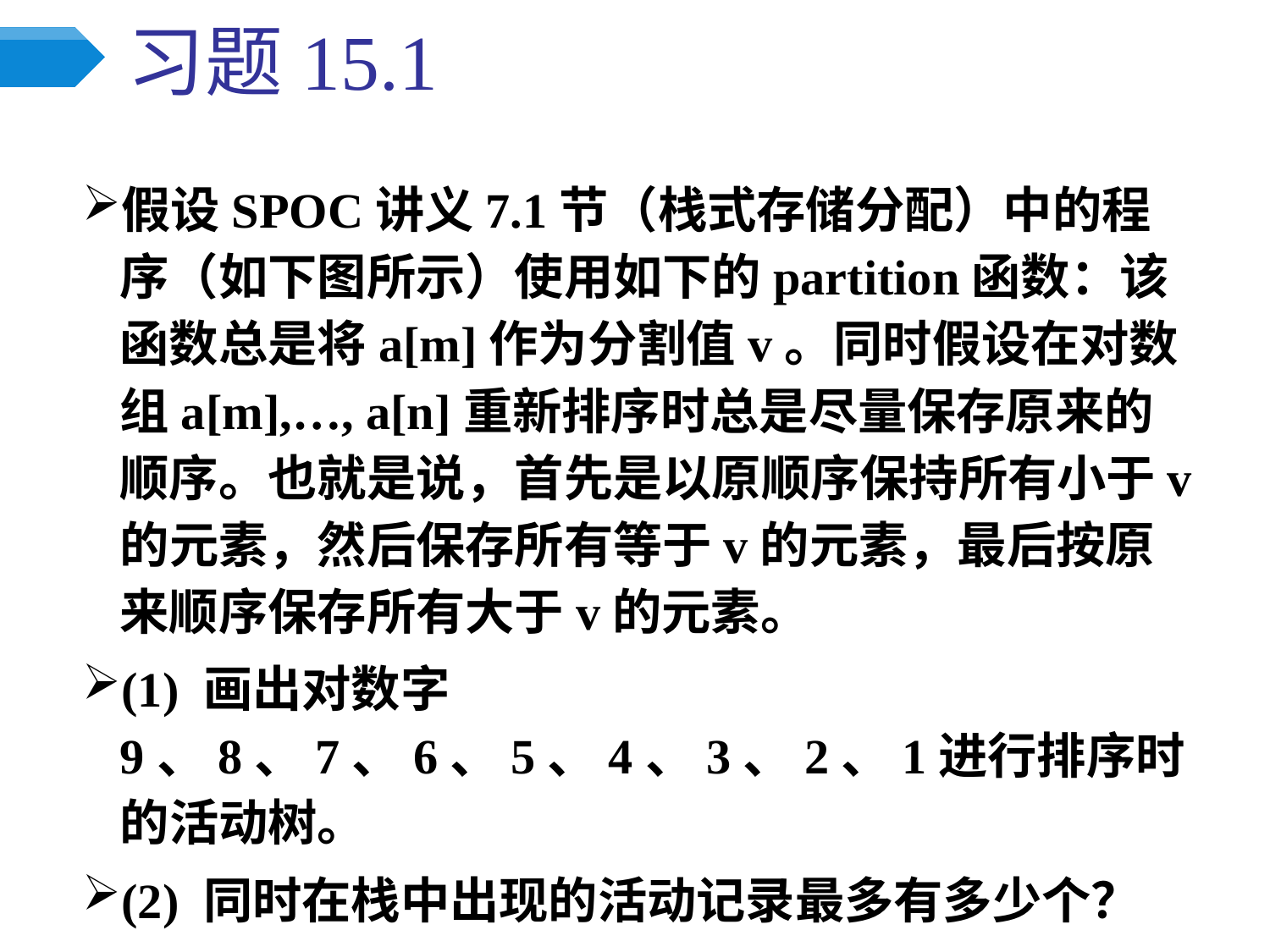

# 习题15.1
假设SPOC讲义7.1节（栈式存储分配）中的程序（如下图所示）使用如下的partition函数：该函数总是将a[m]作为分割值v。同时假设在对数组a[m],…, a[n]重新排序时总是尽量保存原来的顺序。也就是说，首先是以原顺序保持所有小于v的元素，然后保存所有等于v的元素，最后按原来顺序保存所有大于v的元素。
(1) 画出对数字9、8、7、6、5、4、3、2、1进行排序时的活动树。
(2) 同时在栈中出现的活动记录最多有多少个？